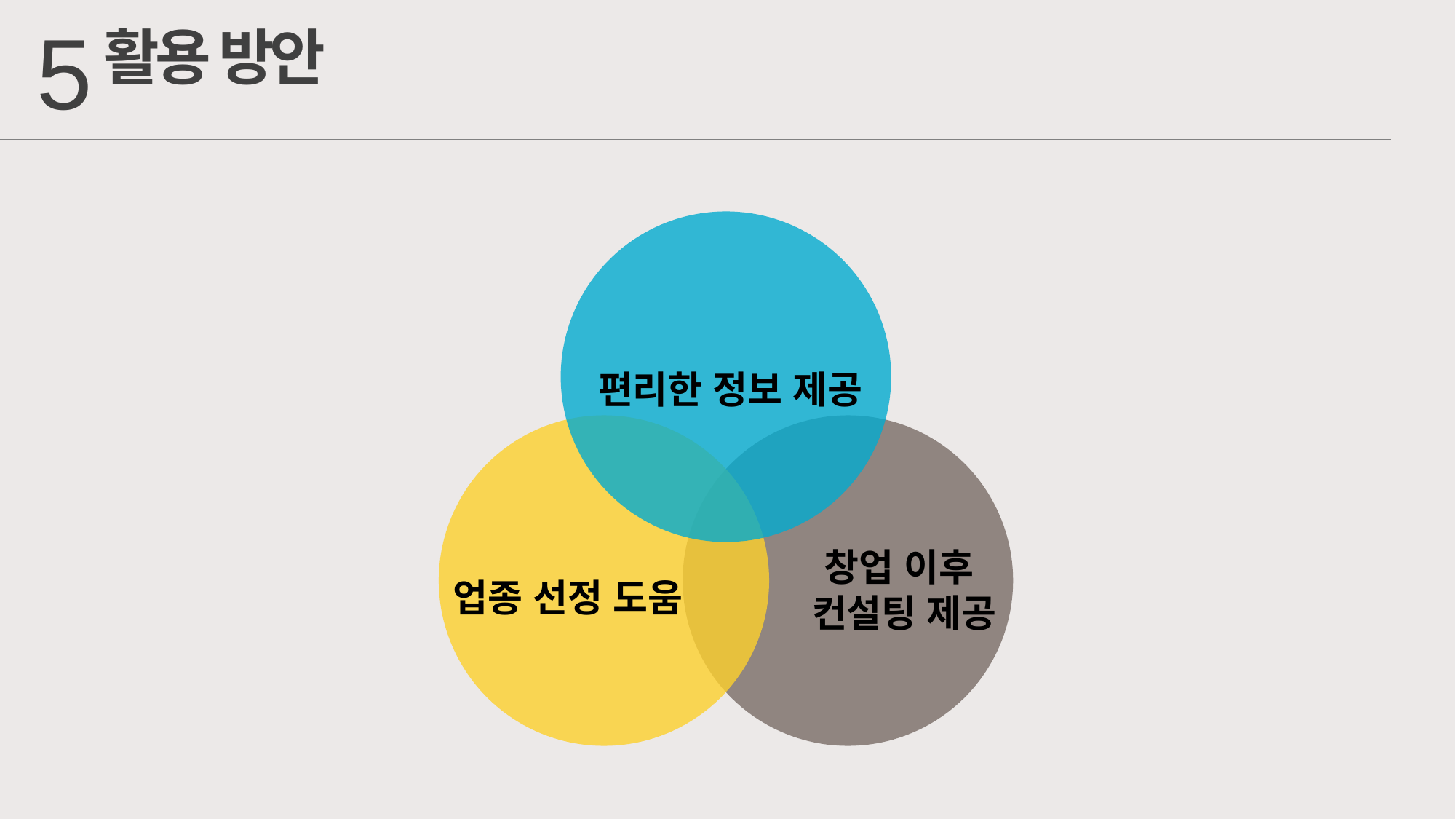

5
활용 방안

편리한 정보 제공

창업 이후
컨설팅 제공
업종 선정 도움